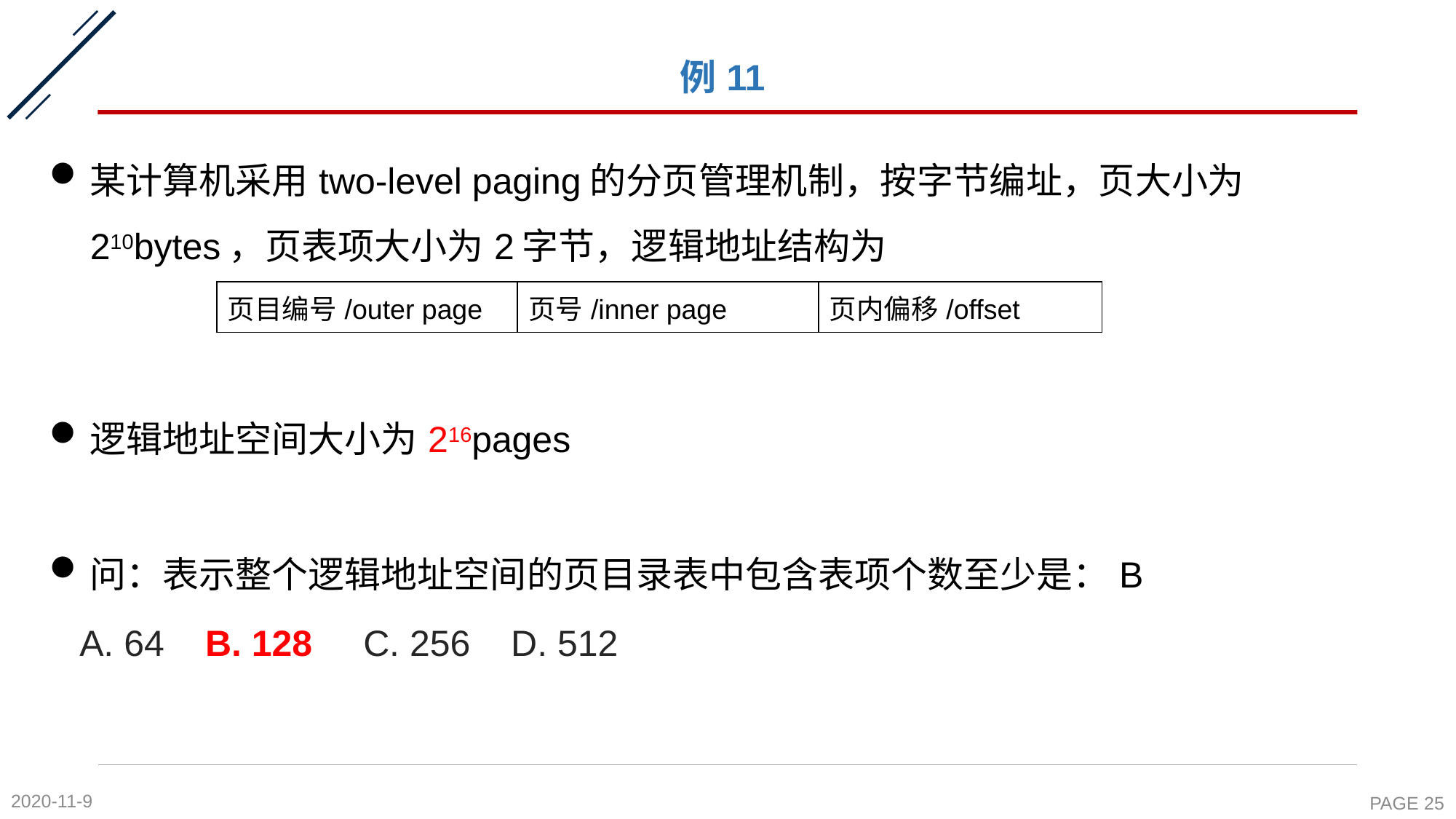

# 例11
某计算机采用two-level paging的分页管理机制，按字节编址，页大小为210bytes，页表项大小为2字节，逻辑地址结构为

逻辑地址空间大小为216pages

问：表示整个逻辑地址空间的页目录表中包含表项个数至少是：B
   A. 64    B. 128     C. 256    D. 512
| 页目编号/outer page | 页号/inner page | 页内偏移/offset |
| --- | --- | --- |
2020-11-9
PAGE 25